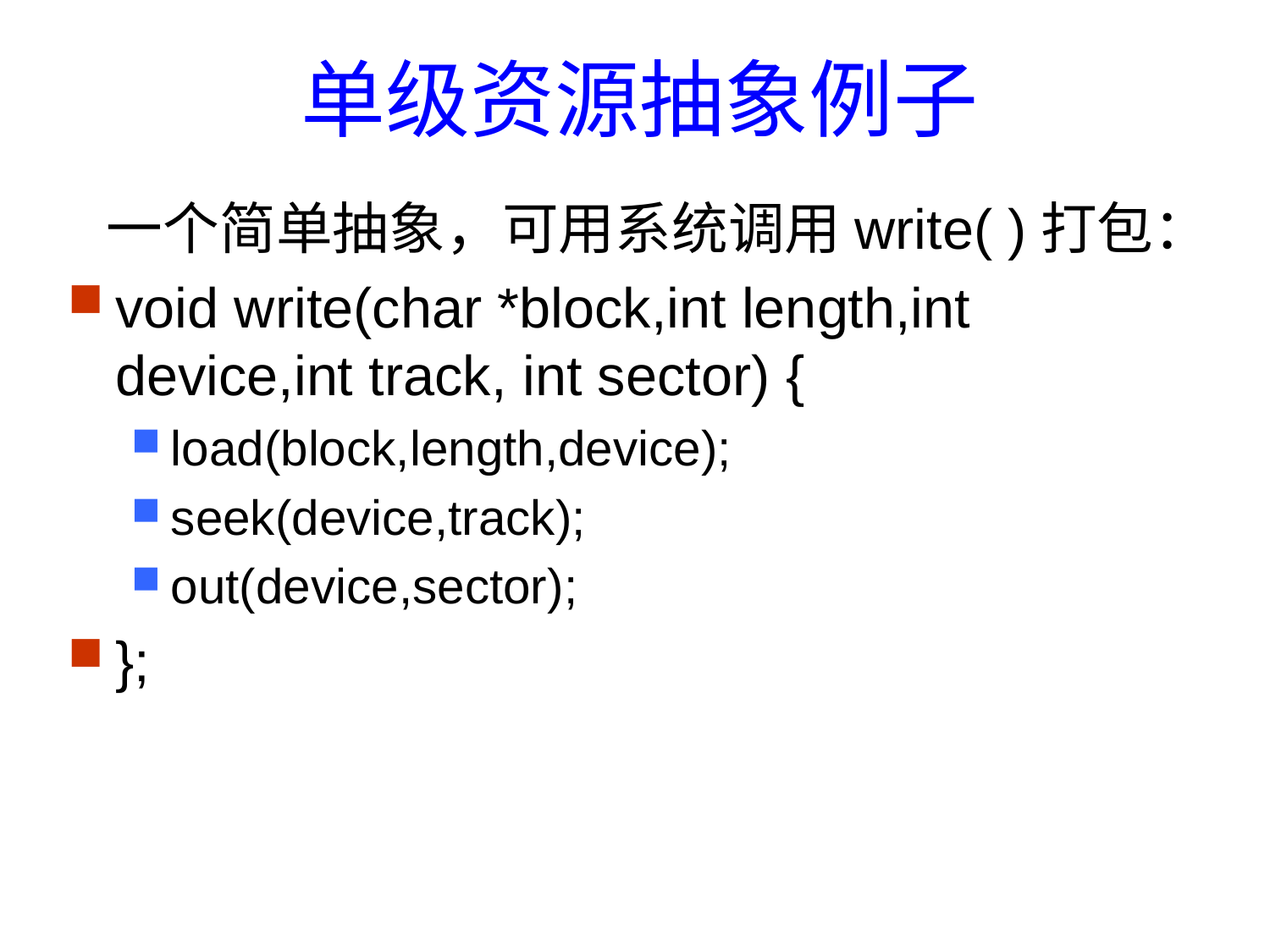

# 单级资源抽象例子
  一个简单抽象，可用系统调用write( )打包：
void write(char *block,int length,int device,int track, int sector) {
load(block,length,device);
seek(device,track);
out(device,sector);
};